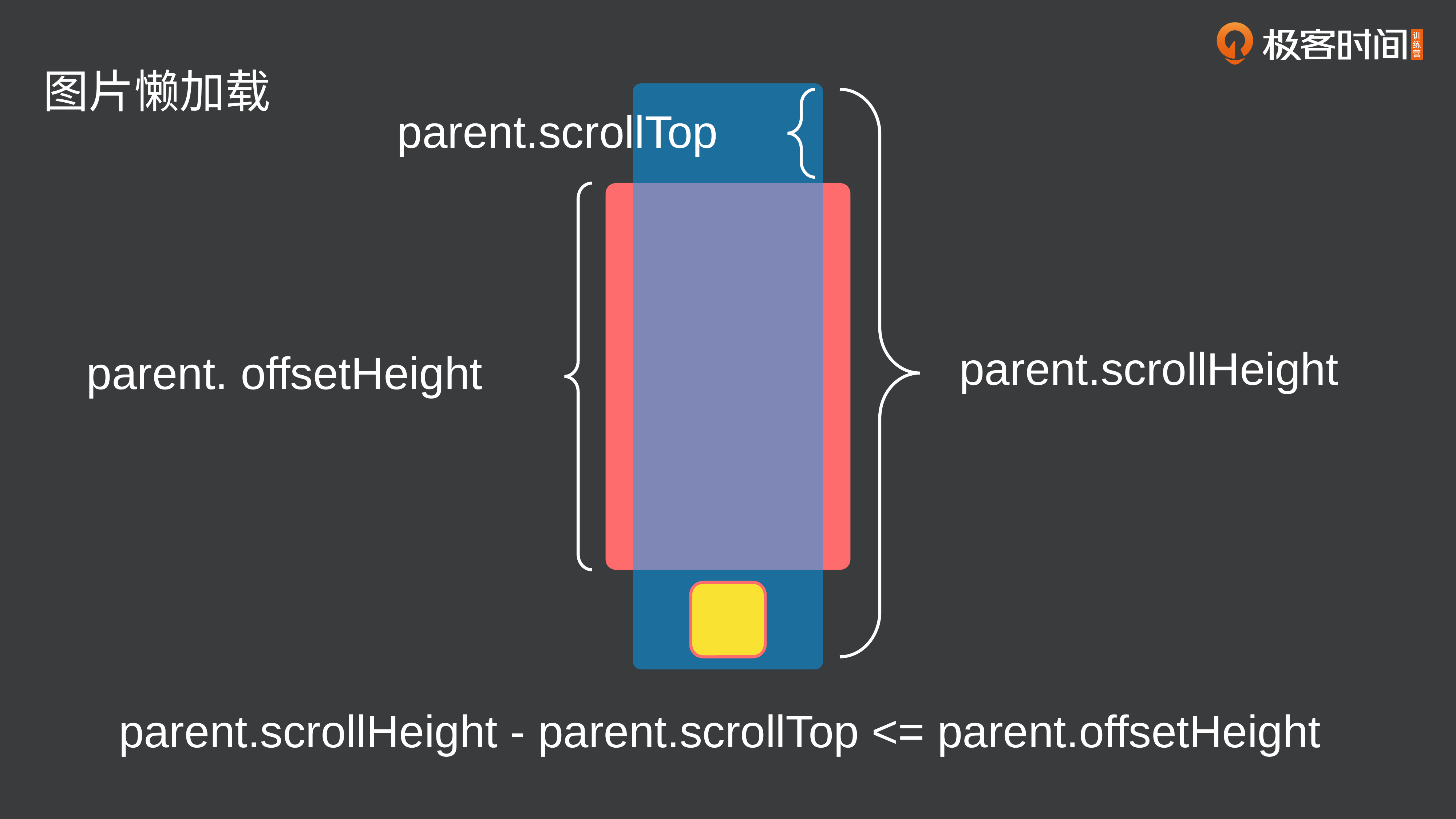

图片懒加载

parent.scrollTop

parent.scrollHeight
parent. offsetHeight

parent.scrollHeight - parent.scrollTop <= parent.offsetHeight